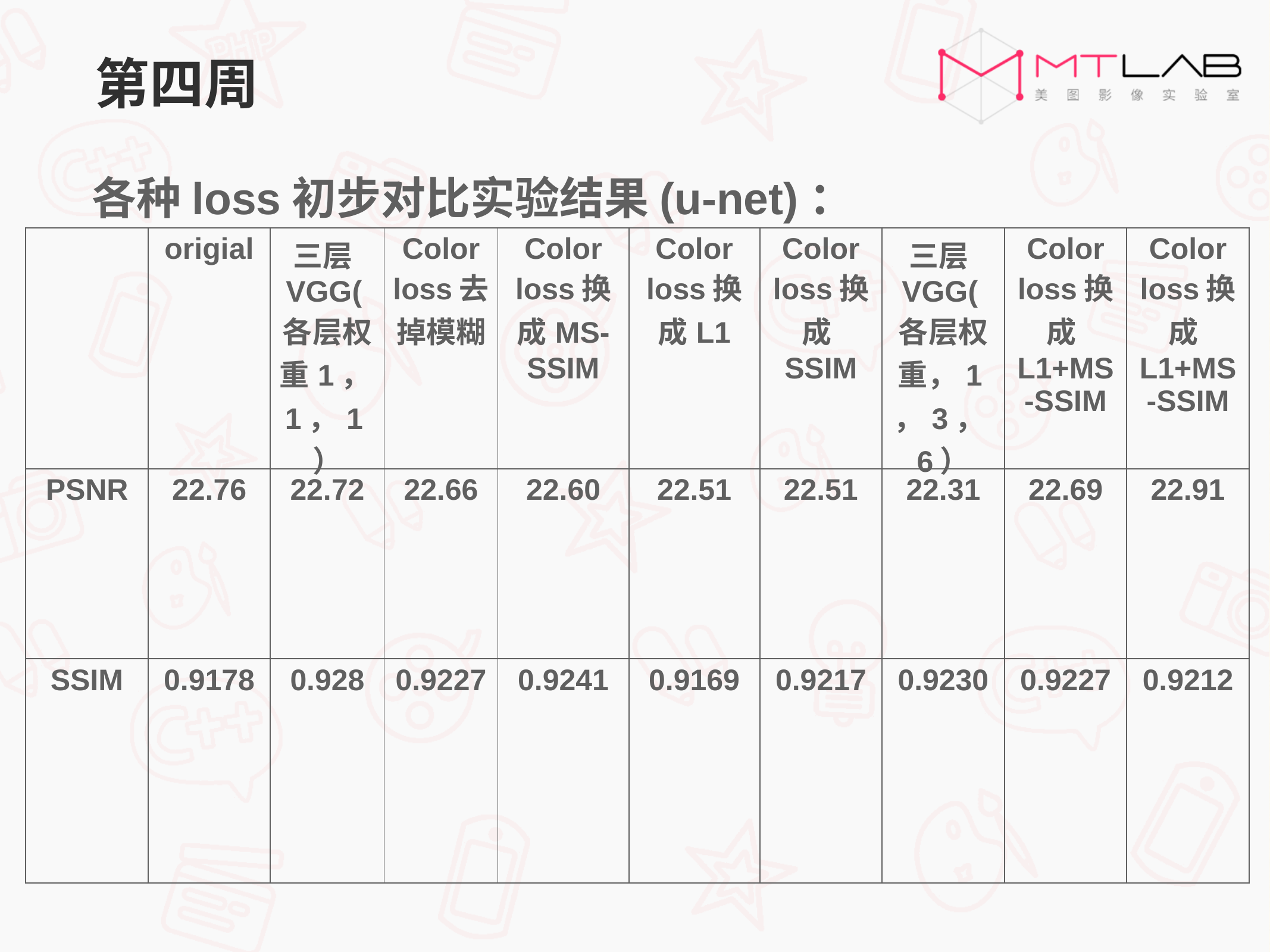

第四周
各种loss初步对比实验结果(u-net)：

|  | origial | 三层VGG(各层权重1，1，1） | Color loss去掉模糊 | Color loss换成MS-SSIM | Color loss换成L1 | Color loss换成SSIM | 三层VGG(各层权重，1，3，6） | Color loss换成L1+MS-SSIM | Color loss换成L1+MS-SSIM |
| --- | --- | --- | --- | --- | --- | --- | --- | --- | --- |
| PSNR | 22.76 | 22.72 | 22.66 | 22.60 | 22.51 | 22.51 | 22.31 | 22.69 | 22.91 |
| SSIM | 0.9178 | 0.928 | 0.9227 | 0.9241 | 0.9169 | 0.9217 | 0.9230 | 0.9227 | 0.9212 |